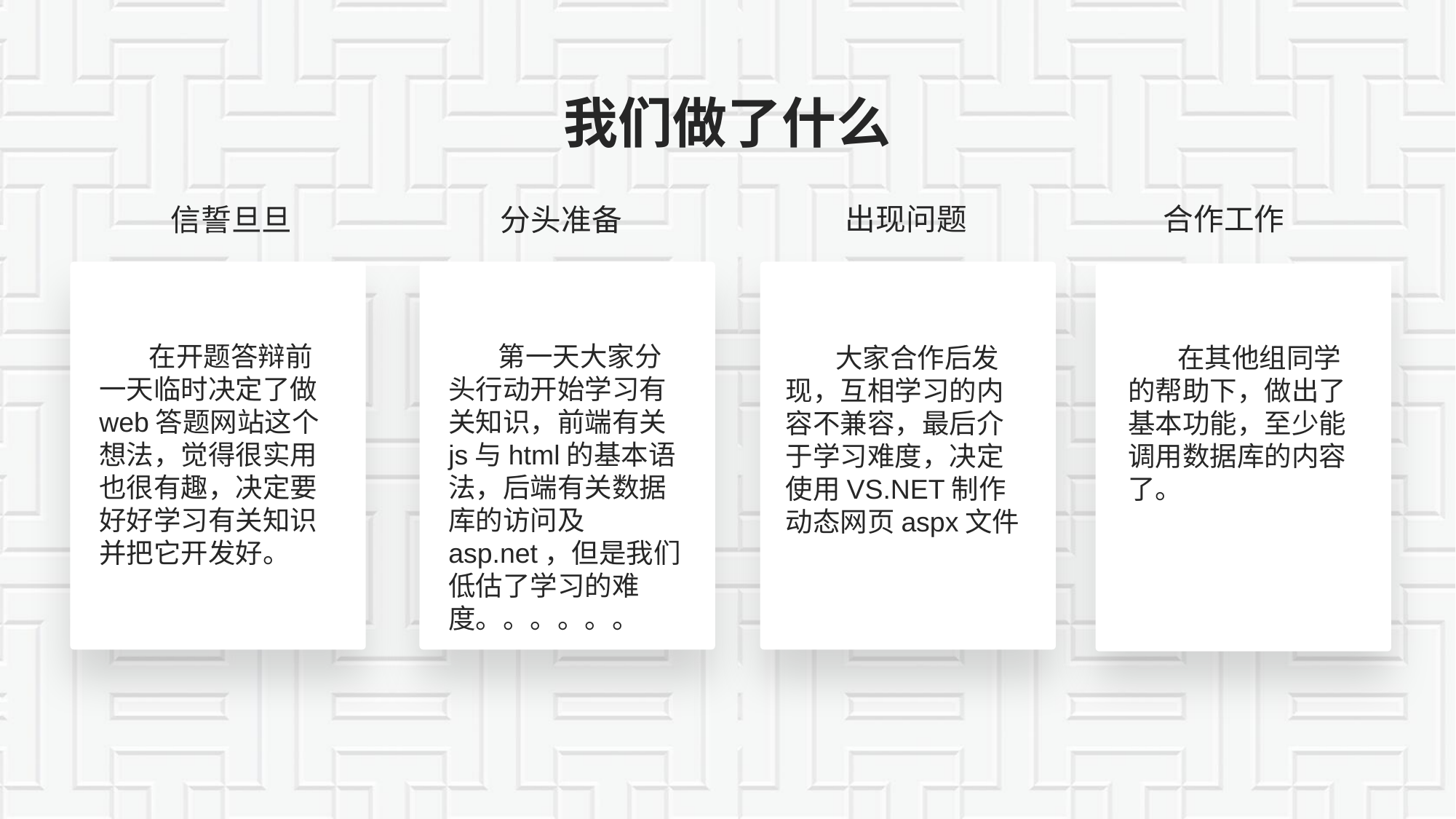

# 我们做了什么
出现问题
合作工作

信誓旦旦

分头准备

       在开题答辩前一天临时决定了做web答题网站这个想法，觉得很实用也很有趣，决定要好好学习有关知识并把它开发好。
       第一天大家分头行动开始学习有关知识，前端有关js与html的基本语法，后端有关数据库的访问及asp.net，但是我们低估了学习的难度。。。。。。
       大家合作后发现，互相学习的内容不兼容，最后介于学习难度，决定使用VS.NET制作动态网页aspx文件
       在其他组同学的帮助下，做出了基本功能，至少能调用数据库的内容了。